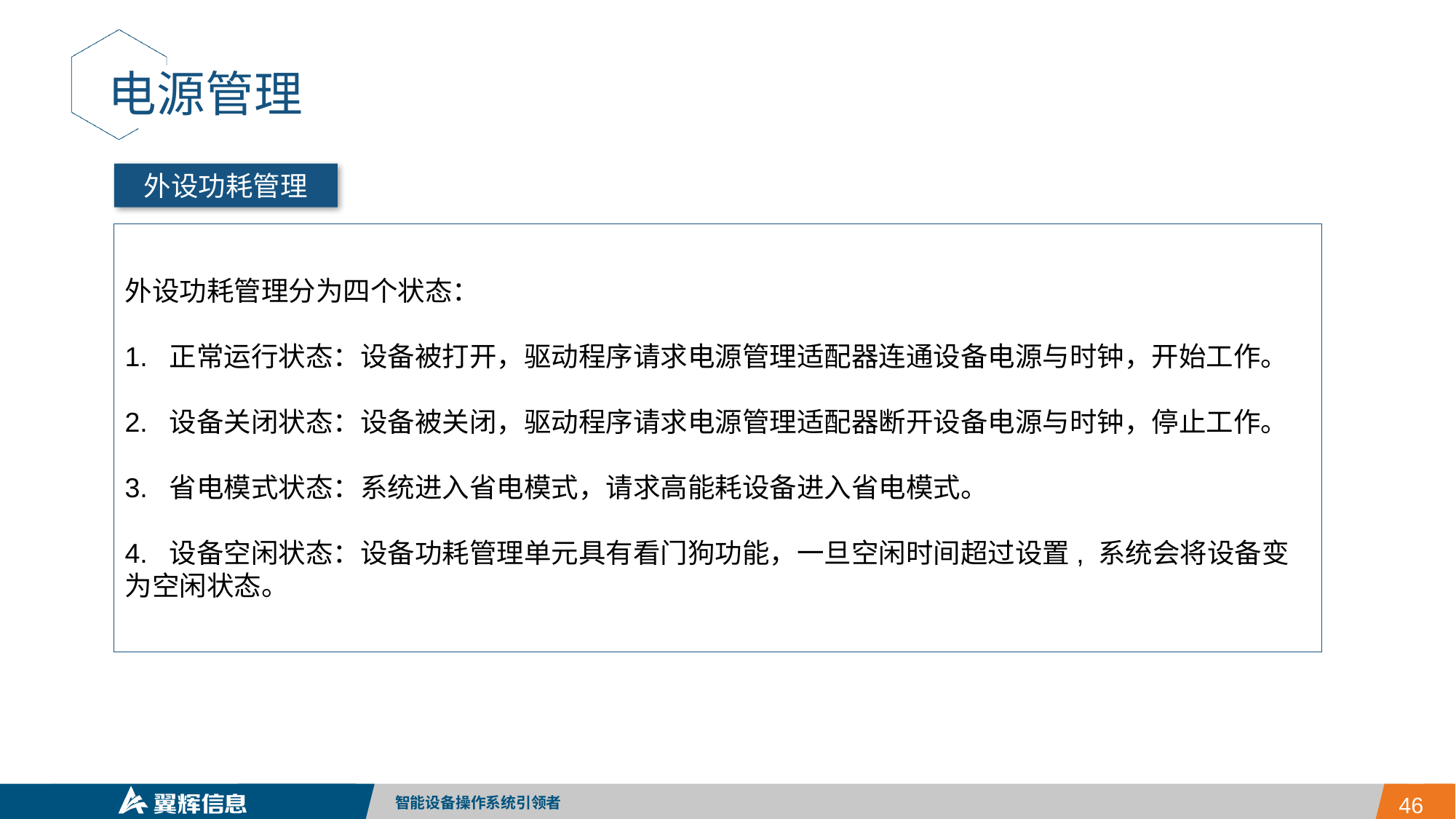

电源管理
外设功耗管理
外设功耗管理分为四个状态：

1.  正常运行状态：设备被打开，驱动程序请求电源管理适配器连通设备电源与时钟，开始工作。

2.  设备关闭状态：设备被关闭，驱动程序请求电源管理适配器断开设备电源与时钟，停止工作。

3.  省电模式状态：系统进入省电模式，请求高能耗设备进入省电模式。

4.  设备空闲状态：设备功耗管理单元具有看门狗功能，一旦空闲时间超过设置, 系统会将设备变为空闲状态。